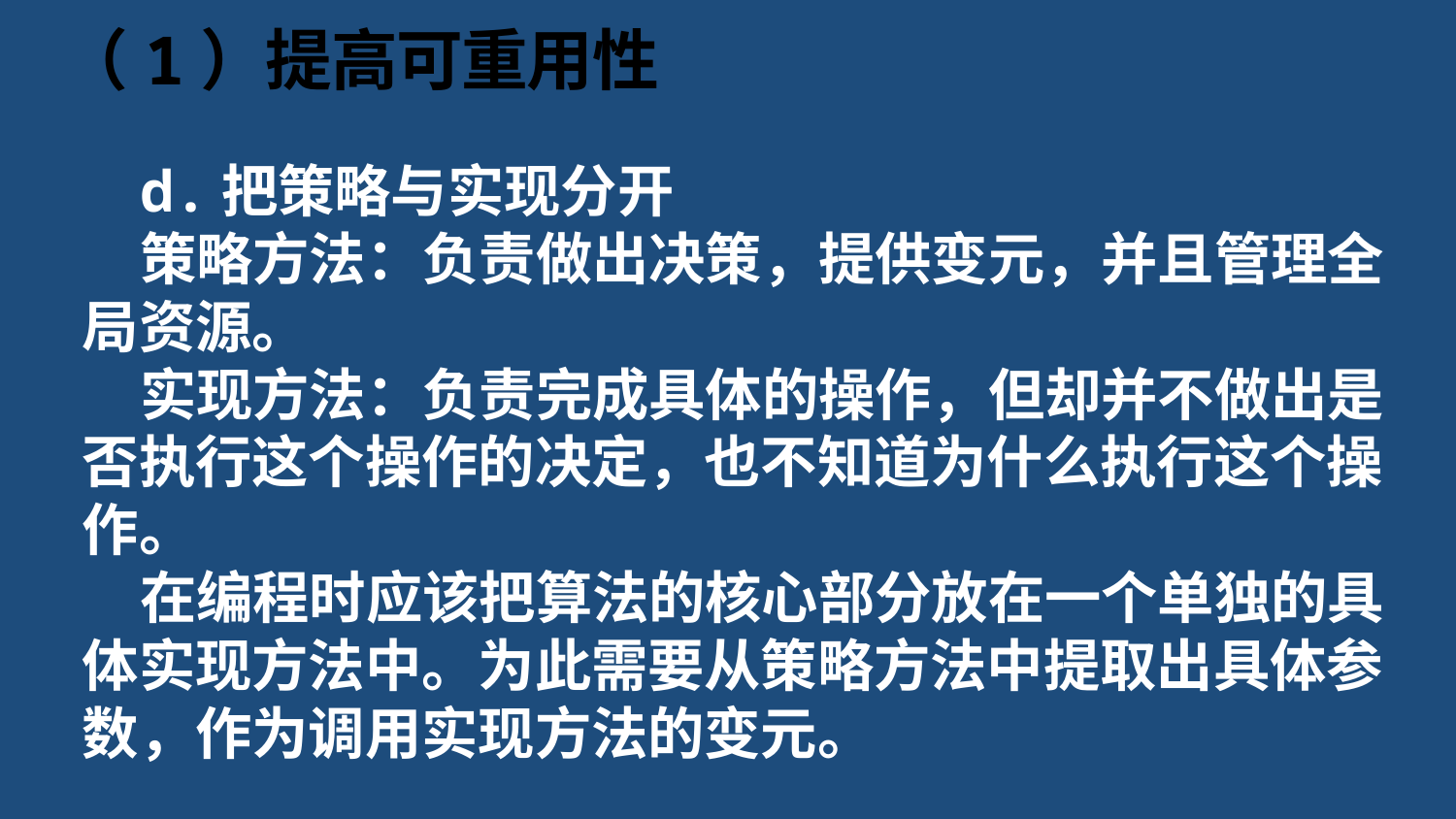

# （1）提高可重用性
d.把策略与实现分开
策略方法：负责做出决策，提供变元，并且管理全局资源。
实现方法：负责完成具体的操作，但却并不做出是否执行这个操作的决定，也不知道为什么执行这个操作。
在编程时应该把算法的核心部分放在一个单独的具体实现方法中。为此需要从策略方法中提取出具体参数，作为调用实现方法的变元。